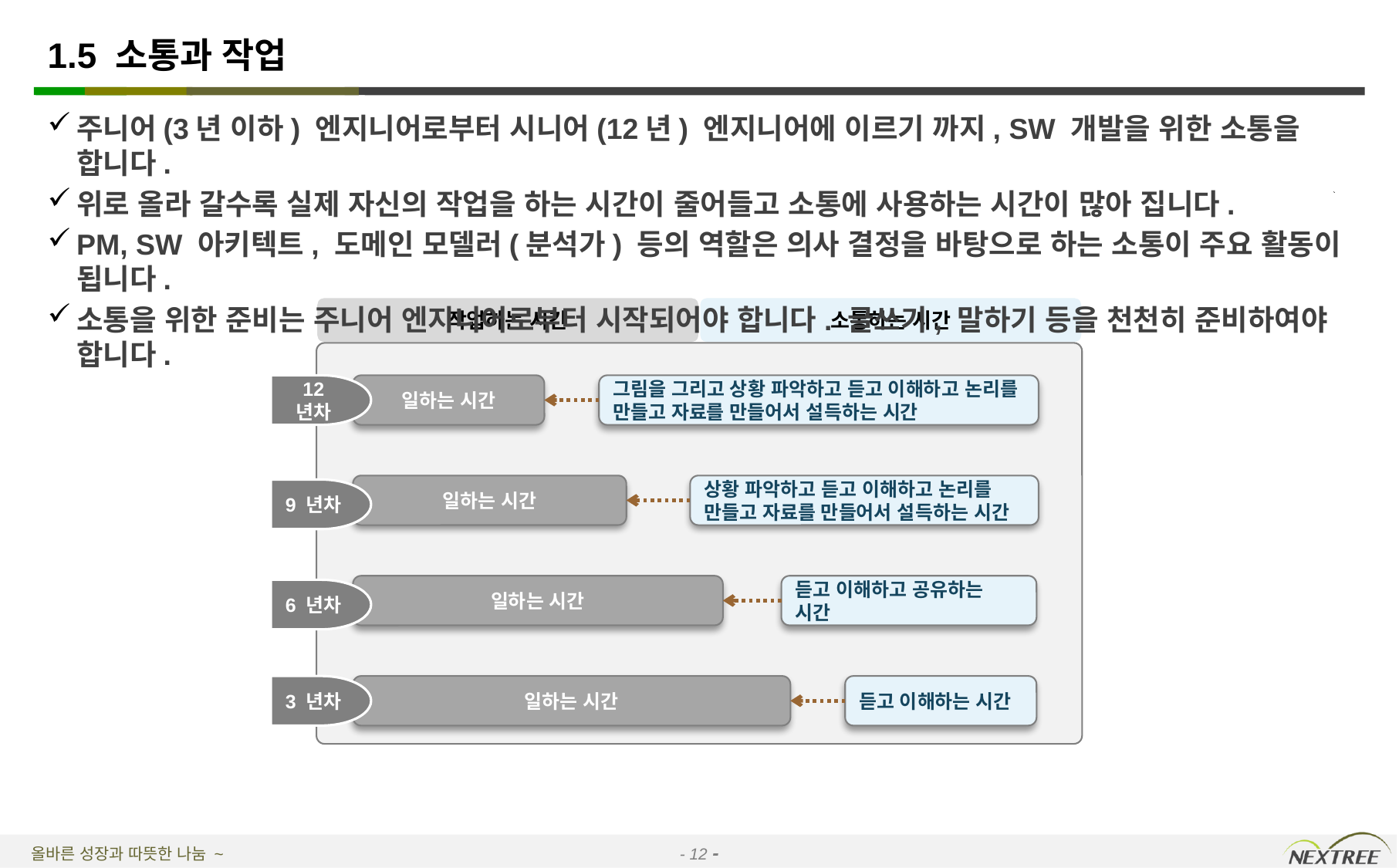

# 1.5 소통과 작업
주니어(3년 이하) 엔지니어로부터 시니어(12년) 엔지니어에 이르기 까지, SW 개발을 위한 소통을 합니다.
위로 올라 갈수록 실제 자신의 작업을 하는 시간이 줄어들고 소통에 사용하는 시간이 많아 집니다.
PM, SW 아키텍트, 도메인 모델러(분석가) 등의 역할은 의사 결정을 바탕으로 하는 소통이 주요 활동이 됩니다.
소통을 위한 준비는 주니어 엔지니어로부터 시작되어야 합니다. 글쓰기, 말하기 등을 천천히 준비하여야 합니다.
작업하는 시간
소통하는 시간

12 년차
일하는 시간
그림을 그리고 상황 파악하고 듣고 이해하고 논리를 만들고 자료를 만들어서 설득하는 시간
일하는 시간
상황 파악하고 듣고 이해하고 논리를 만들고 자료를 만들어서 설득하는 시간
9 년차
일하는 시간
듣고 이해하고 공유하는 시간
6 년차
3 년차
일하는 시간
듣고 이해하는 시간